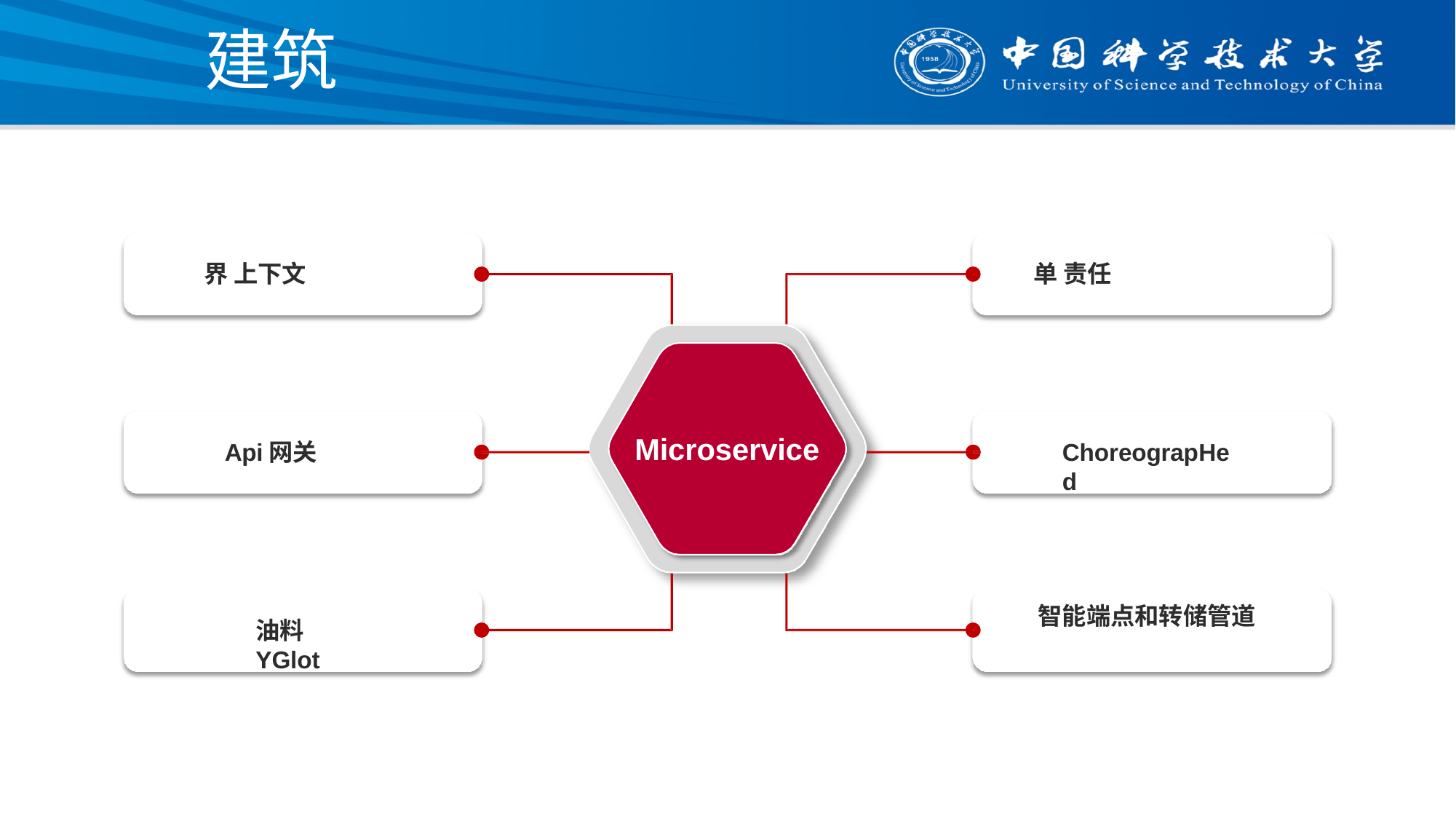

# 建筑

界 上下文
单 责任

Microservice
Api网关
ChoreograpHed

智能端点和转储管道
油料YGlot